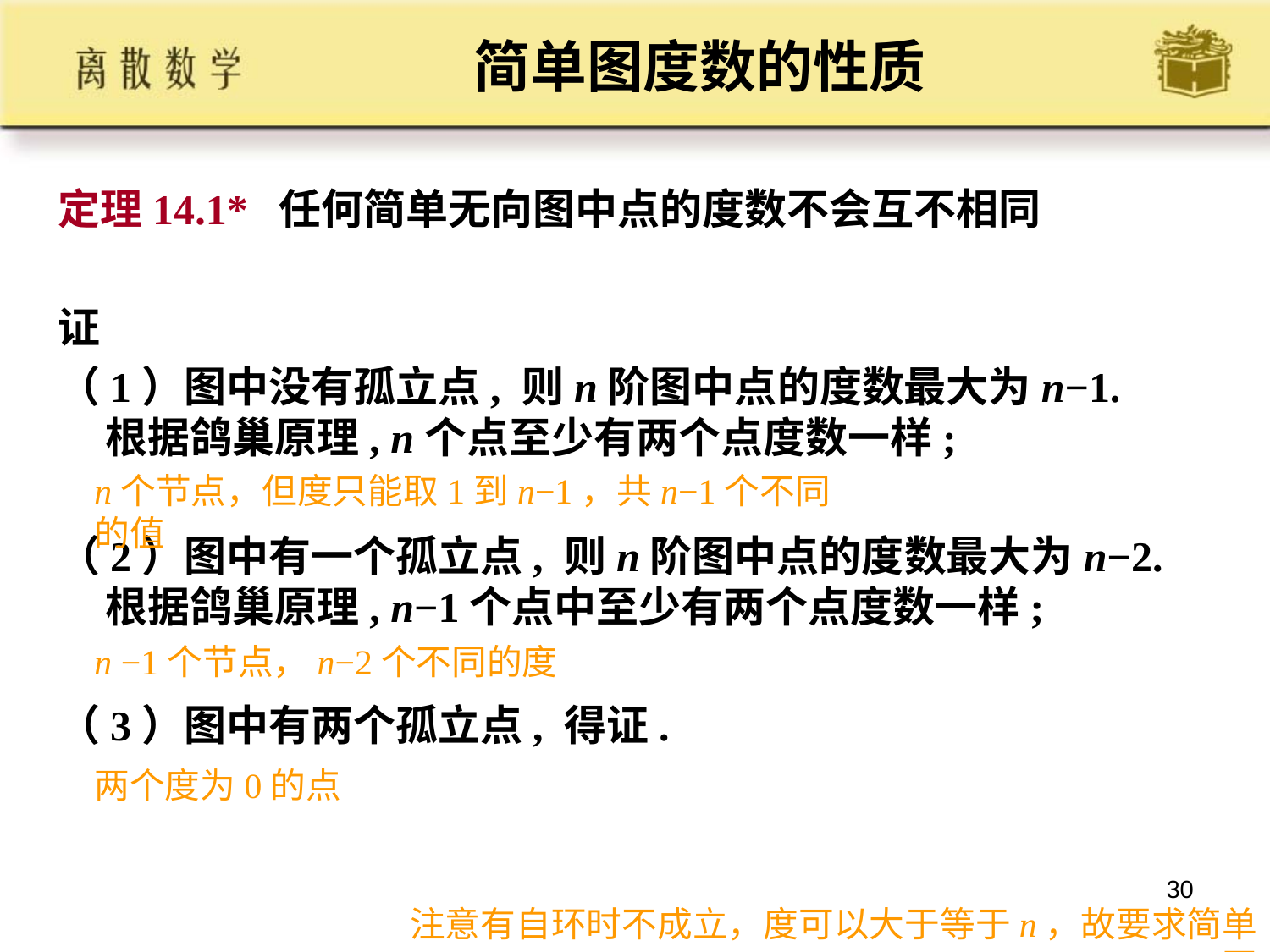

# 简单图度数的性质
定理14.1*  任何简单无向图中点的度数不会互不相同

证
（1）图中没有孤立点, 则n阶图中点的度数最大为n−1. 根据鸽巢原理, n个点至少有两个点度数一样;

（2）图中有一个孤立点, 则n阶图中点的度数最大为n−2. 根据鸽巢原理, n−1个点中至少有两个点度数一样;

（3）图中有两个孤立点, 得证.
n个节点，但度只能取1到n−1，共n−1个不同的值
n −1个节点，n−2个不同的度
两个度为0的点
30
注意有自环时不成立，度可以大于等于n，故要求简单图